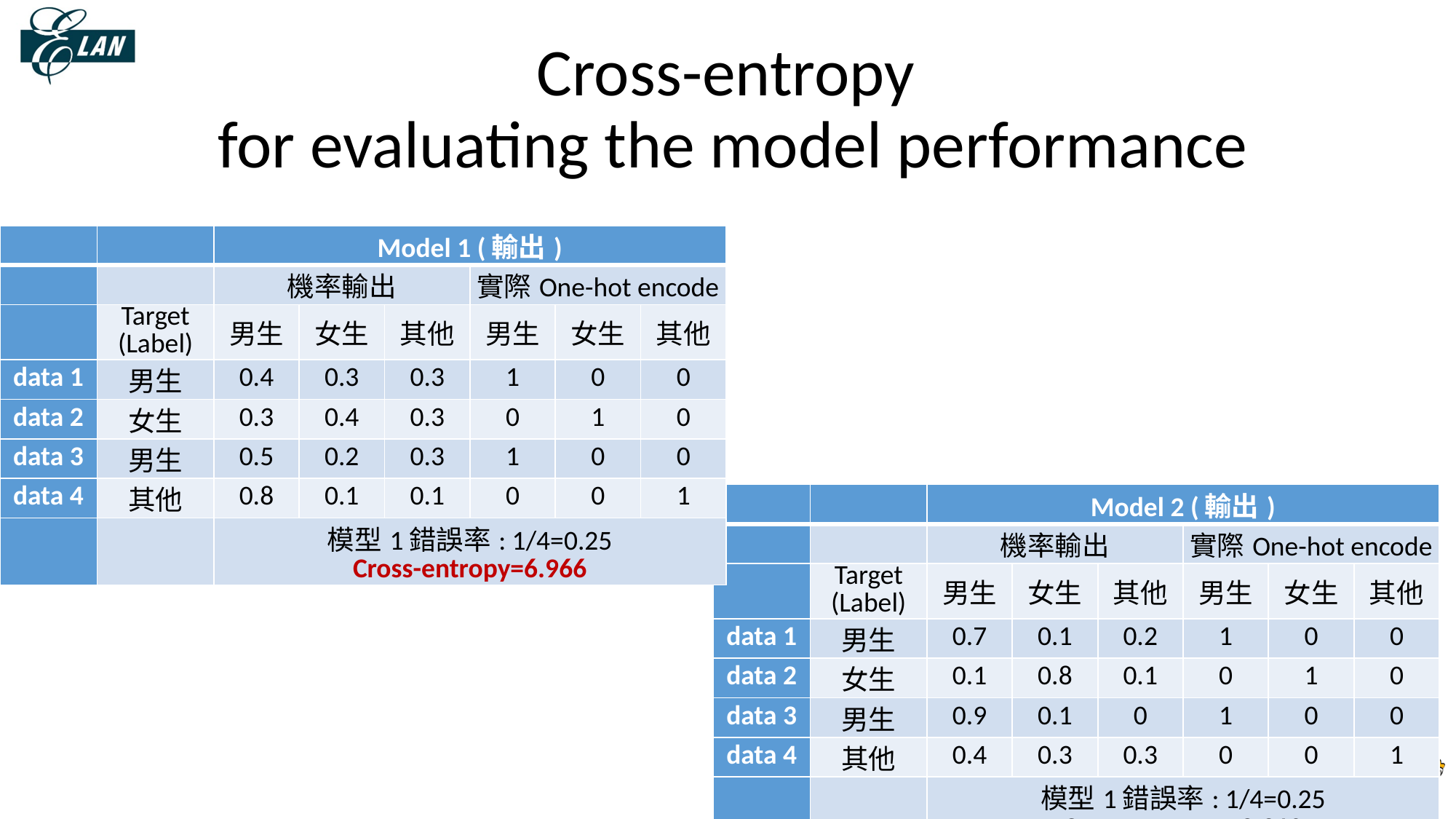

# Cross-entropy for evaluating the model performance
|  |  | Model 1 (輸出) |  |  |  |  |  |
| --- | --- | --- | --- | --- | --- | --- | --- |
|  |  | 機率輸出 |  |  | 實際One-hot encode |  |  |
|  | Target (Label) | 男生 | 女生 | 其他 | 男生 | 女生 | 其他 |
| data 1 | 男生 | 0.4 | 0.3 | 0.3 | 1 | 0 | 0 |
| data 2 | 女生 | 0.3 | 0.4 | 0.3 | 0 | 1 | 0 |
| data 3 | 男生 | 0.5 | 0.2 | 0.3 | 1 | 0 | 0 |
| data 4 | 其他 | 0.8 | 0.1 | 0.1 | 0 | 0 | 1 |
|  |  | 模型1錯誤率: 1/4=0.25 Cross-entropy=6.966 |  |  |  |  |  |
|  |  | Model 2 (輸出) |  |  |  |  |  |
| --- | --- | --- | --- | --- | --- | --- | --- |
|  |  | 機率輸出 |  |  | 實際One-hot encode |  |  |
|  | Target (Label) | 男生 | 女生 | 其他 | 男生 | 女生 | 其他 |
| data 1 | 男生 | 0.7 | 0.1 | 0.2 | 1 | 0 | 0 |
| data 2 | 女生 | 0.1 | 0.8 | 0.1 | 0 | 1 | 0 |
| data 3 | 男生 | 0.9 | 0.1 | 0 | 1 | 0 | 0 |
| data 4 | 其他 | 0.4 | 0.3 | 0.3 | 0 | 0 | 1 |
|  |  | 模型1錯誤率: 1/4=0.25 Cross-entropy= 2.310 |  |  |  |  |  |